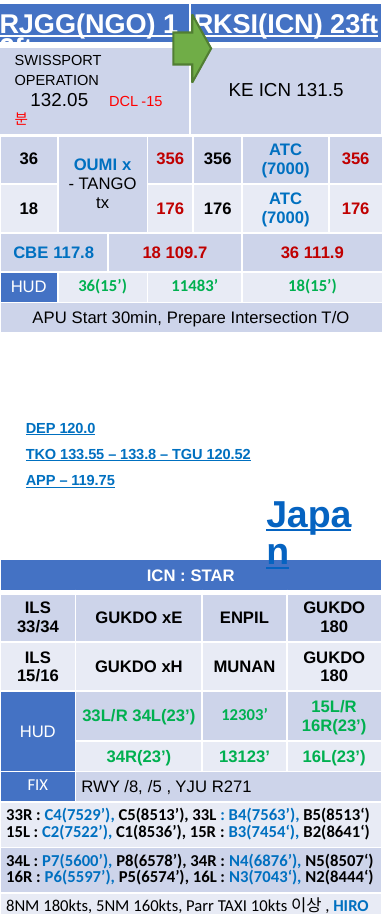

| RJGG(NGO) 12ft | RKSI(ICN) 23ft |
| --- | --- |
| SWISSPORT OPERATION 132.05 DCL -15분 | KE ICN 131.5 |

| NGO : SID – TANGO tx (NADP 1) |  |  |  |  |  |  |
| --- | --- | --- | --- | --- | --- | --- |
| 36 | OUMI x - TANGO tx |  | 356 | 356 | ATC (7000) | 356 |
| 18 |  |  | 176 | 176 | ATC (7000) | 176 |
| CBE 117.8 |  | 18 109.7 |  |  | 36 111.9 |  |
| HUD | 36(15’) |  | 11483’ |  | 18(15’) |  |
| APU Start 30min, Prepare Intersection T/O |  |  |  |  |  |  |
DEP 120.0
TKO 133.55 – 133.8 – TGU 120.52
APP – 119.75
Japan
| ICN : STAR |  |  |  |
| --- | --- | --- | --- |
| ILS 33/34 | GUKDO xE | ENPIL | GUKDO 180 |
| ILS 15/16 | GUKDO xH | MUNAN | GUKDO 180 |
| HUD | 33L/R 34L(23’) | 12303’ | 15L/R 16R(23’) |
|  | 34R(23’) | 13123’ | 16L(23’) |
| FIX | RWY /8, /5 , YJU R271 |  |  |
| 33R : C4(7529’), C5(8513’), 33L : B4(7563’), B5(8513‘) 15L : C2(7522’), C1(8536’), 15R : B3(7454‘), B2(8641‘) |  |  |  |
| 34L : P7(5600’), P8(6578’), 34R : N4(6876’), N5(8507‘) 16R : P6(5597’), P5(6574’), 16L : N3(7043‘), N2(8444‘) |  |  |  |
| 8NM 180kts, 5NM 160kts, Parr TAXI 10kts이상, HIRO |  |  |  |